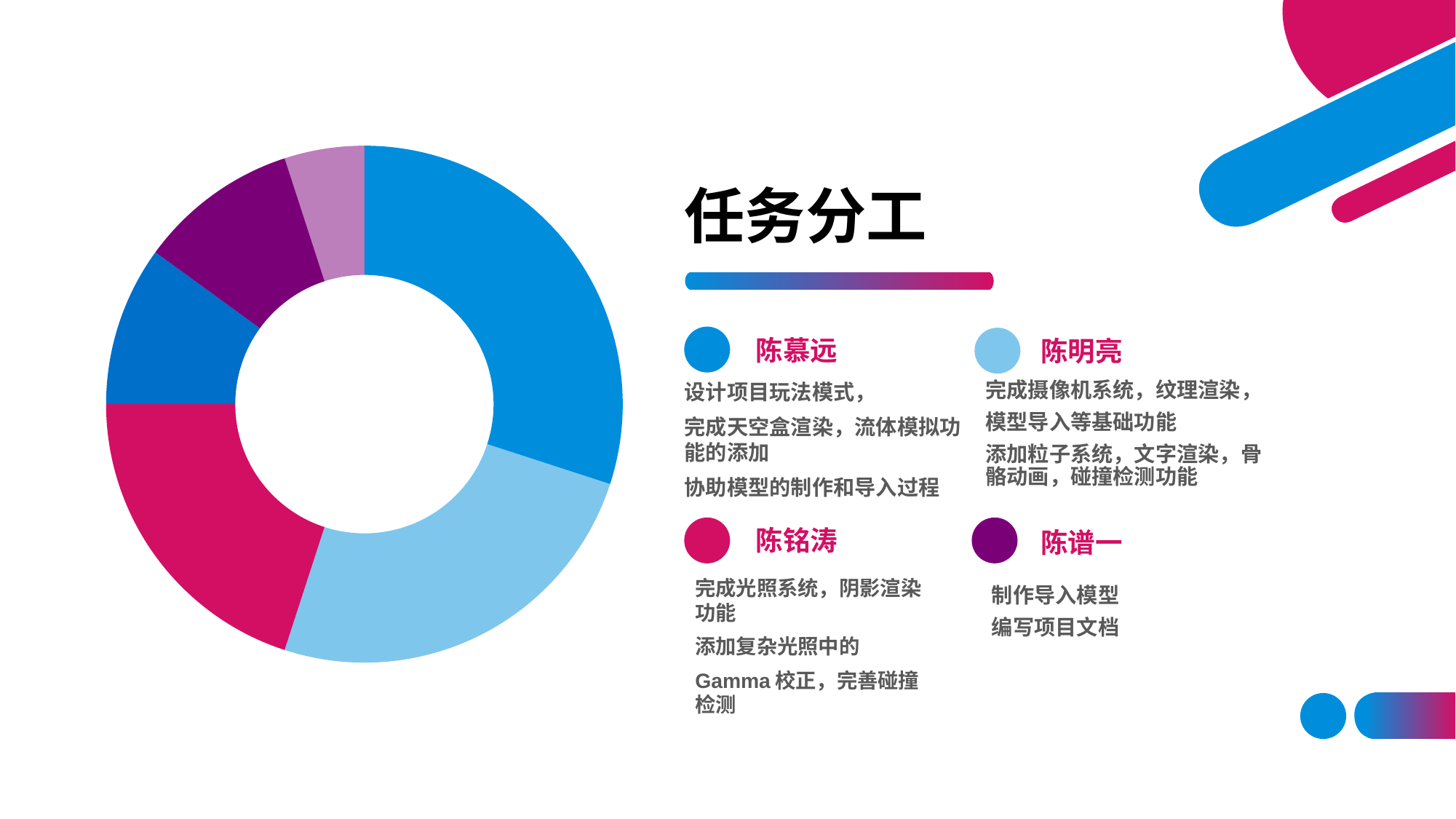

### Chart

| Category | 销售 |
|---|---|
| 第一季度 | 30.0 |
| 第二季度 | 25.0 |
| 第三季度 | 20.0 |
| 第四季度 | 10.0 |
# 任务分工

陈慕远
陈明亮
设计项目玩法模式，
完成天空盒渲染，流体模拟功能的添加
协助模型的制作和导入过程
完成摄像机系统，纹理渲染，
模型导入等基础功能
添加粒子系统，文字渲染，骨骼动画，碰撞检测功能

陈铭涛
陈谱一
完成光照系统，阴影渲染功能
添加复杂光照中的
Gamma校正，完善碰撞检测
制作导入模型
编写项目文档